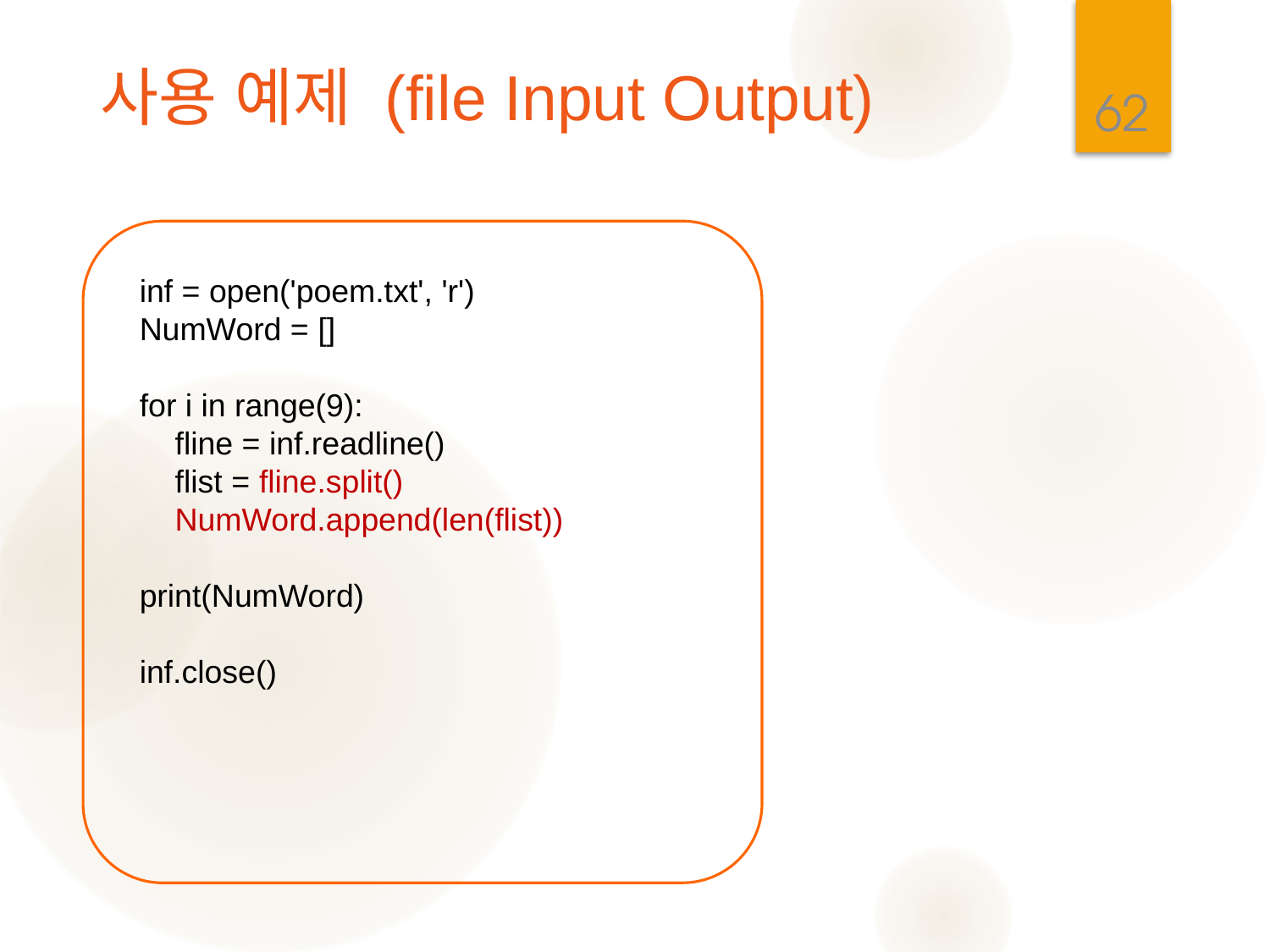

62
# 사용 예제 (file Input Output)

inf = open('poem.txt', 'r')
NumWord = []

for i in range(9):
    fline = inf.readline()
    flist = fline.split()
    NumWord.append(len(flist))

print(NumWord)

inf.close()